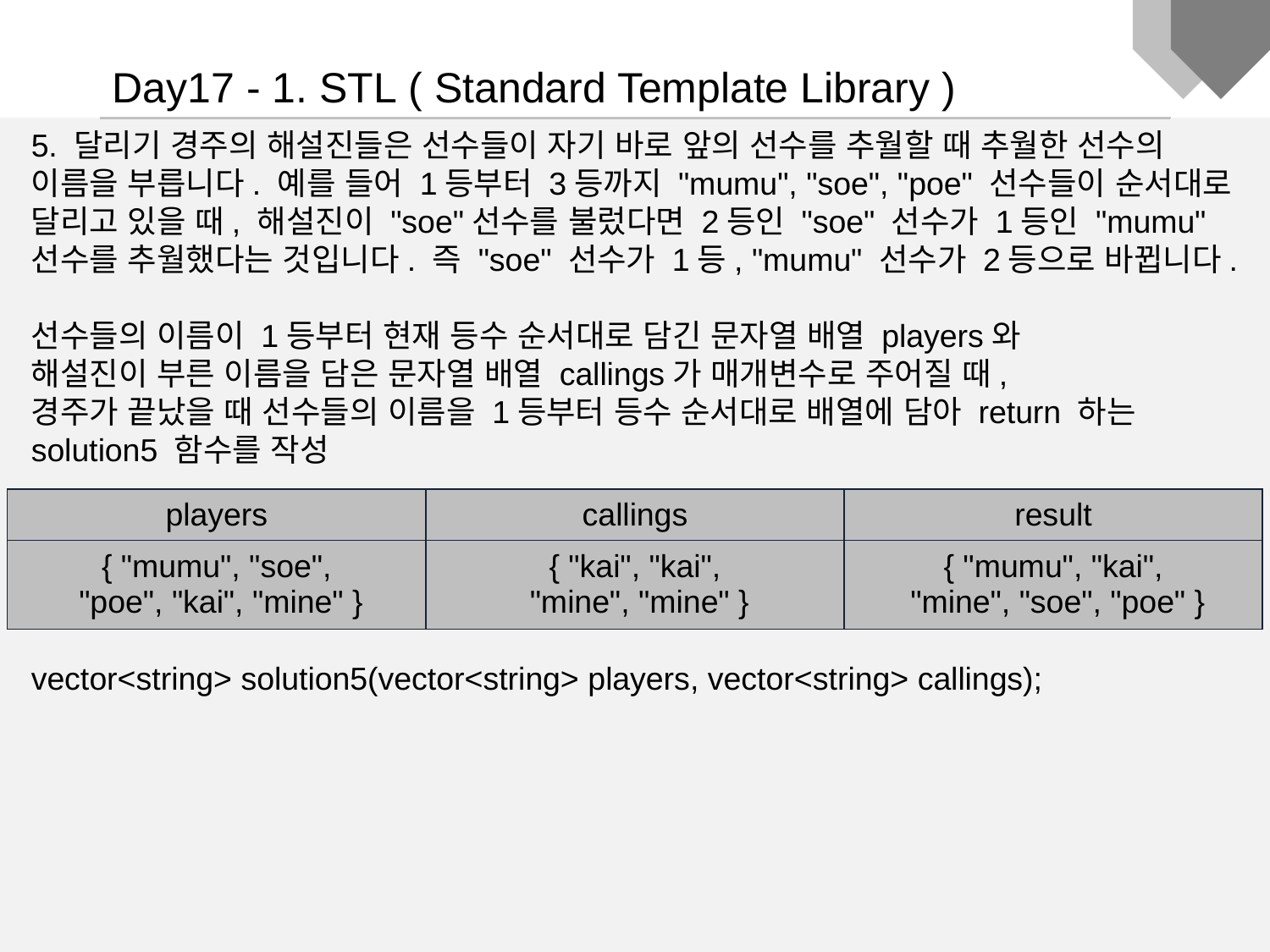

Day17 - 1. STL ( Standard Template Library )
5. 달리기 경주의 해설진들은 선수들이 자기 바로 앞의 선수를 추월할 때 추월한 선수의 이름을 부릅니다. 예를 들어 1등부터 3등까지 "mumu", "soe", "poe" 선수들이 순서대로 달리고 있을 때, 해설진이 "soe"선수를 불렀다면 2등인 "soe" 선수가 1등인 "mumu" 선수를 추월했다는 것입니다. 즉 "soe" 선수가 1등, "mumu" 선수가 2등으로 바뀝니다.

선수들의 이름이 1등부터 현재 등수 순서대로 담긴 문자열 배열 players와
해설진이 부른 이름을 담은 문자열 배열 callings가 매개변수로 주어질 때,
경주가 끝났을 때 선수들의 이름을 1등부터 등수 순서대로 배열에 담아 return 하는 solution5 함수를 작성

vector<string> solution5(vector<string> players, vector<string> callings);
| players | callings | result |
| --- | --- | --- |
| { "mumu", "soe", "poe", "kai", "mine" } | { "kai", "kai", "mine", "mine" } | { "mumu", "kai", "mine", "soe", "poe" } |